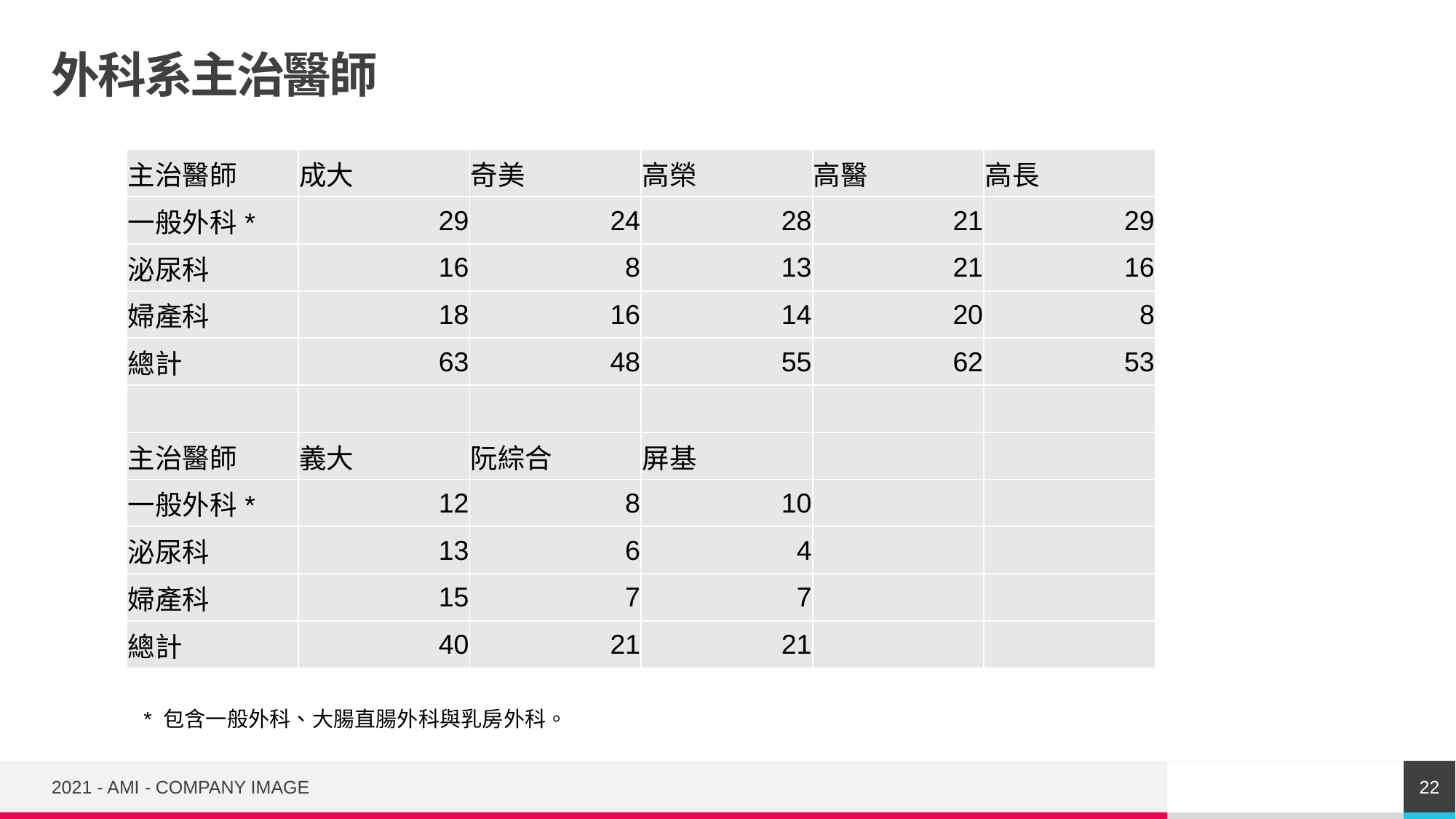

# 外科系主治醫師
| 主治醫師 | 成大 | 奇美 | 高榮 | 高醫 | 高長 |
| --- | --- | --- | --- | --- | --- |
| 一般外科\* | 29 | 24 | 28 | 21 | 29 |
| 泌尿科 | 16 | 8 | 13 | 21 | 16 |
| 婦產科 | 18 | 16 | 14 | 20 | 8 |
| 總計 | 63 | 48 | 55 | 62 | 53 |
|  |  |  |  |  |  |
| 主治醫師 | 義大 | 阮綜合 | 屏基 |  |  |
| 一般外科\* | 12 | 8 | 10 |  |  |
| 泌尿科 | 13 | 6 | 4 |  |  |
| 婦產科 | 15 | 7 | 7 |  |  |
| 總計 | 40 | 21 | 21 |  |  |
* 包含一般外科、大腸直腸外科與乳房外科。
22
2021 - AMI - COMPANY IMAGE